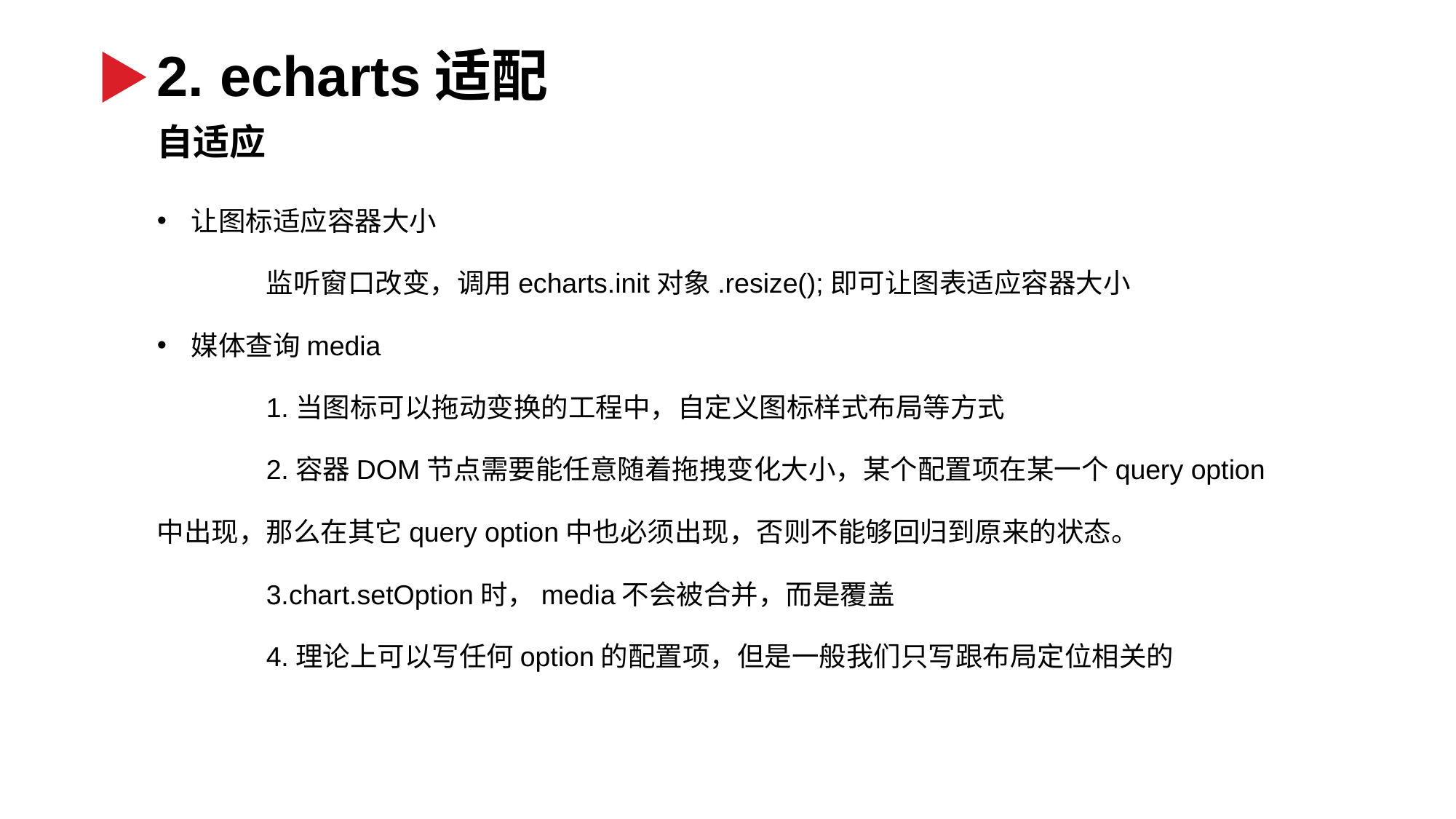

2. echarts适配

自适应
让图标适应容器大小
	监听窗口改变，调用echarts.init对象.resize();即可让图表适应容器大小
媒体查询media
	1.当图标可以拖动变换的工程中，自定义图标样式布局等方式
	2.容器DOM节点需要能任意随着拖拽变化大小，某个配置项在某一个query option中出现，那么在其它query option中也必须出现，否则不能够回归到原来的状态。
	3.chart.setOption时，media不会被合并，而是覆盖
	4.理论上可以写任何option的配置项，但是一般我们只写跟布局定位相关的